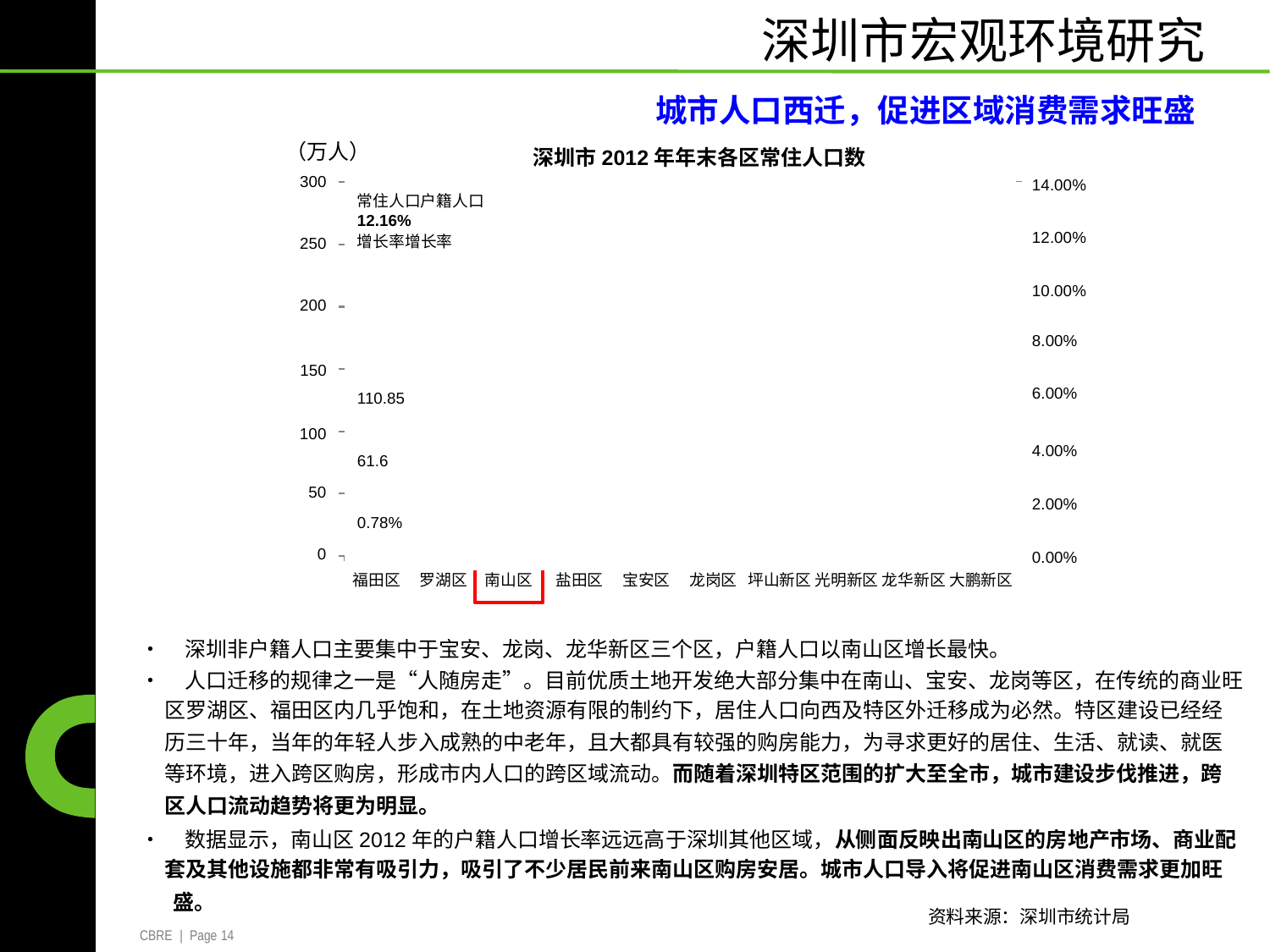

深圳市宏观环境研究

城市人口西迁，促进区域消费需求旺盛

（万人）
	300

	250

	200
深圳市2012年年末各区常住人口数
14.00%

12.00%

10.00%

| 常住人口户籍人口 12.16% 增长率增长率 |
| --- |
|  |
|  |
| 110.85 |
| 61.6 |
| 0.78% |

	8.00%
150
	6.00%

100

	50

		0

4.00%

2.00%

0.00%

福田区
罗湖区
南山区
盐田区
宝安区
龙岗区   坪山新区 光明新区 龙华新区 大鹏新区
•    深圳非户籍人口主要集中于宝安、龙岗、龙华新区三个区，户籍人口以南山区增长最快。
•    人口迁移的规律之一是“人随房走”。目前优质土地开发绝大部分集中在南山、宝安、龙岗等区，在传统的商业旺
	区罗湖区、福田区内几乎饱和，在土地资源有限的制约下，居住人口向西及特区外迁移成为必然。特区建设已经经
	历三十年，当年的年轻人步入成熟的中老年，且大都具有较强的购房能力，为寻求更好的居住、生活、就读、就医
	等环境，进入跨区购房，形成市内人口的跨区域流动。而随着深圳特区范围的扩大至全市，城市建设步伐推进，跨
	区人口流动趋势将更为明显。
•    数据显示，南山区2012年的户籍人口增长率远远高于深圳其他区域，从侧面反映出南山区的房地产市场、商业配
	套及其他设施都非常有吸引力，吸引了不少居民前来南山区购房安居。城市人口导入将促进南山区消费需求更加旺

	盛。
CBRE  |  Page 14
资料来源：深圳市统计局